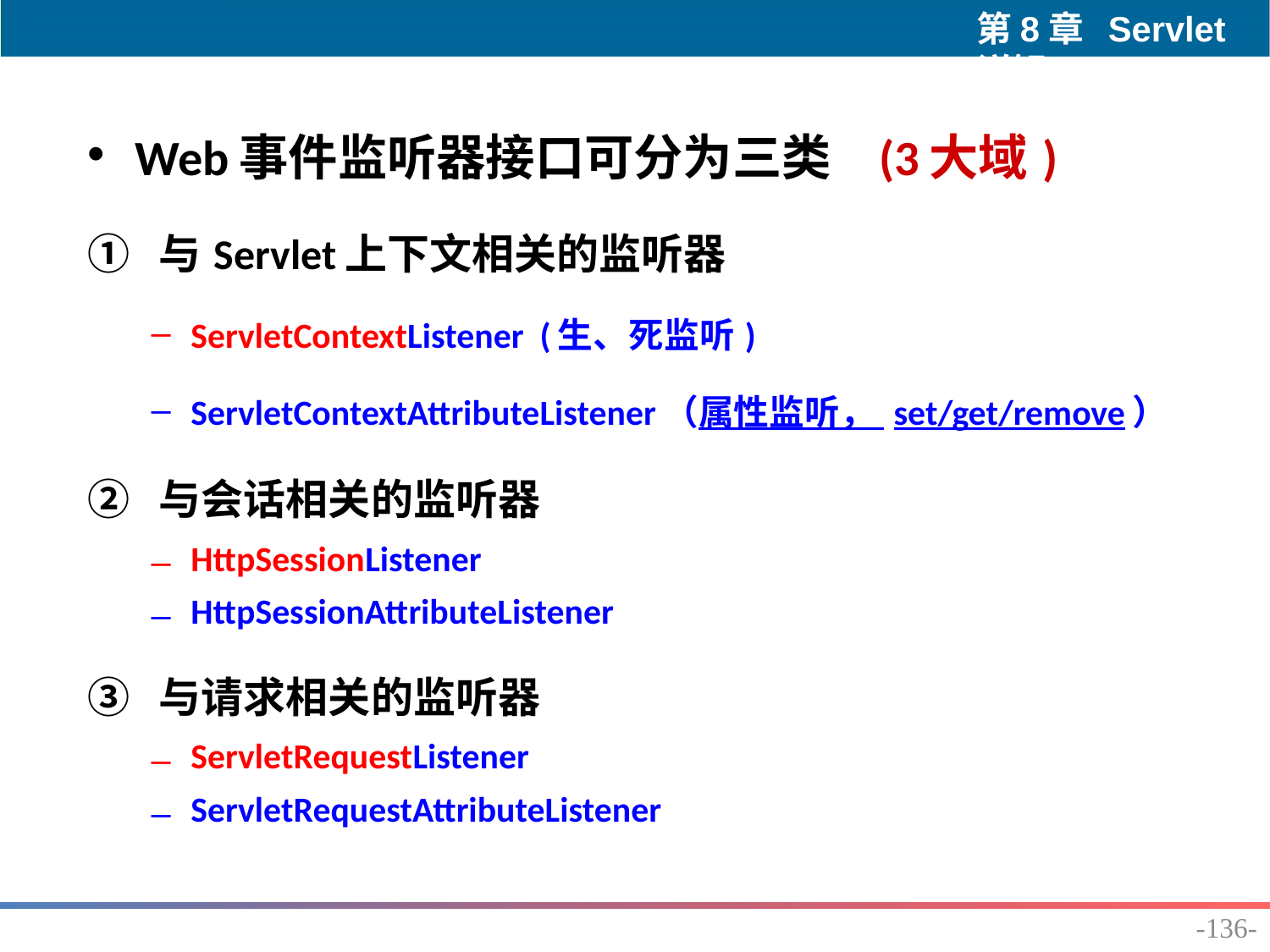

Web事件监听器接口可分为三类   (3大域)
与Servlet上下文相关的监听器
ServletContextListener  (生、死监听)
ServletContextAttributeListener（属性监听， set/get/remove）
与会话相关的监听器
HttpSessionListener
HttpSessionAttributeListener
与请求相关的监听器
ServletRequestListener
ServletRequestAttributeListener
-136-